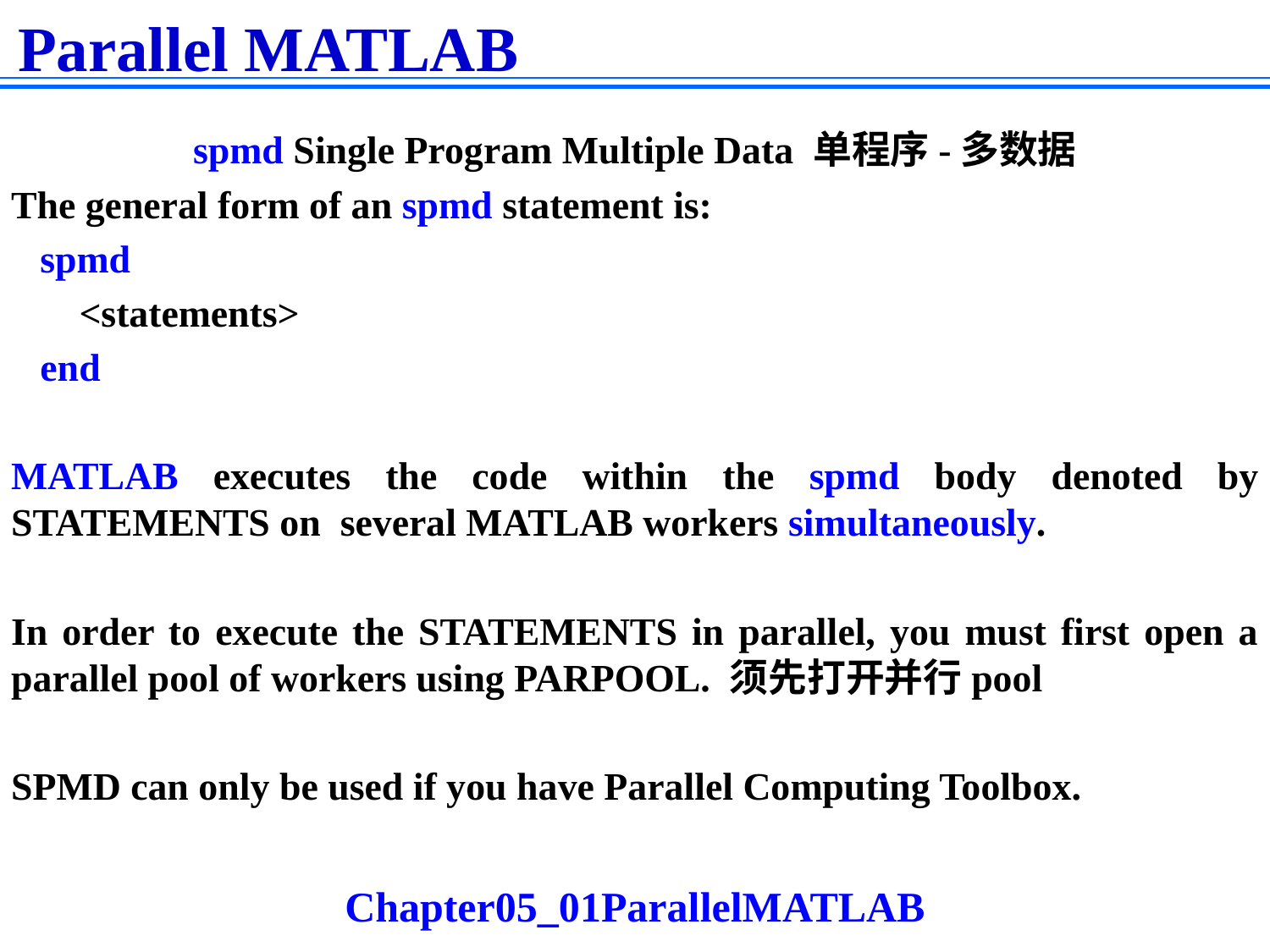

Parallel MATLAB

spmd Single Program Multiple Data 单程序-多数据
The general form of an spmd statement is:
   spmd
       <statements>
   end

MATLAB executes the code within the spmd body denoted by STATEMENTS on  several MATLAB workers simultaneously.

In order to execute the STATEMENTS in parallel, you must first open a parallel pool of workers using PARPOOL. 须先打开并行pool

SPMD can only be used if you have Parallel Computing Toolbox.
Chapter05_01ParallelMATLAB